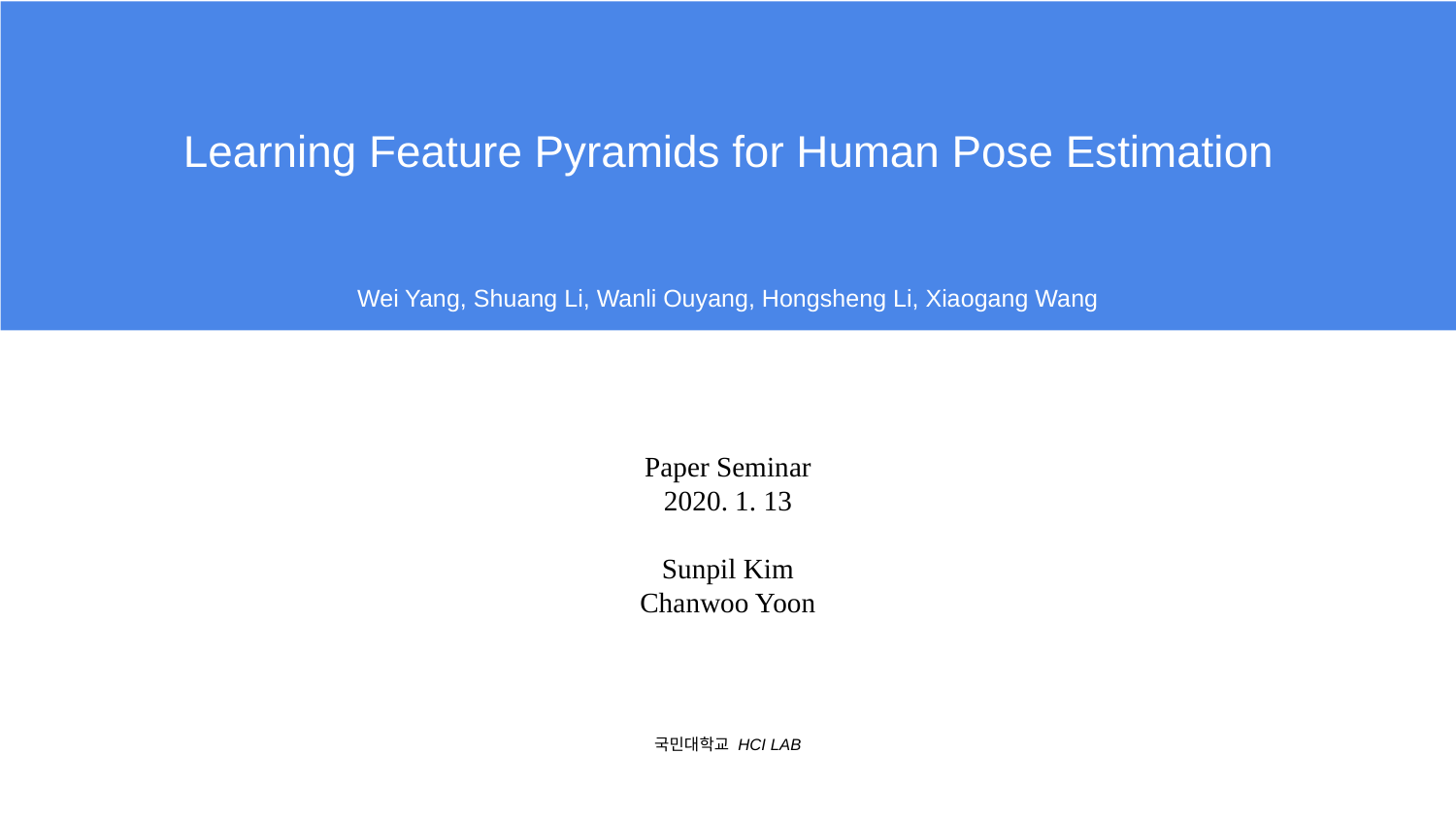

Learning Feature Pyramids for Human Pose Estimation

Wei Yang, Shuang Li, Wanli Ouyang, Hongsheng Li, Xiaogang Wang

Paper Seminar
2020. 1. 13

Sunpil Kim
Chanwoo Yoon
국민대학교 HCI LAB